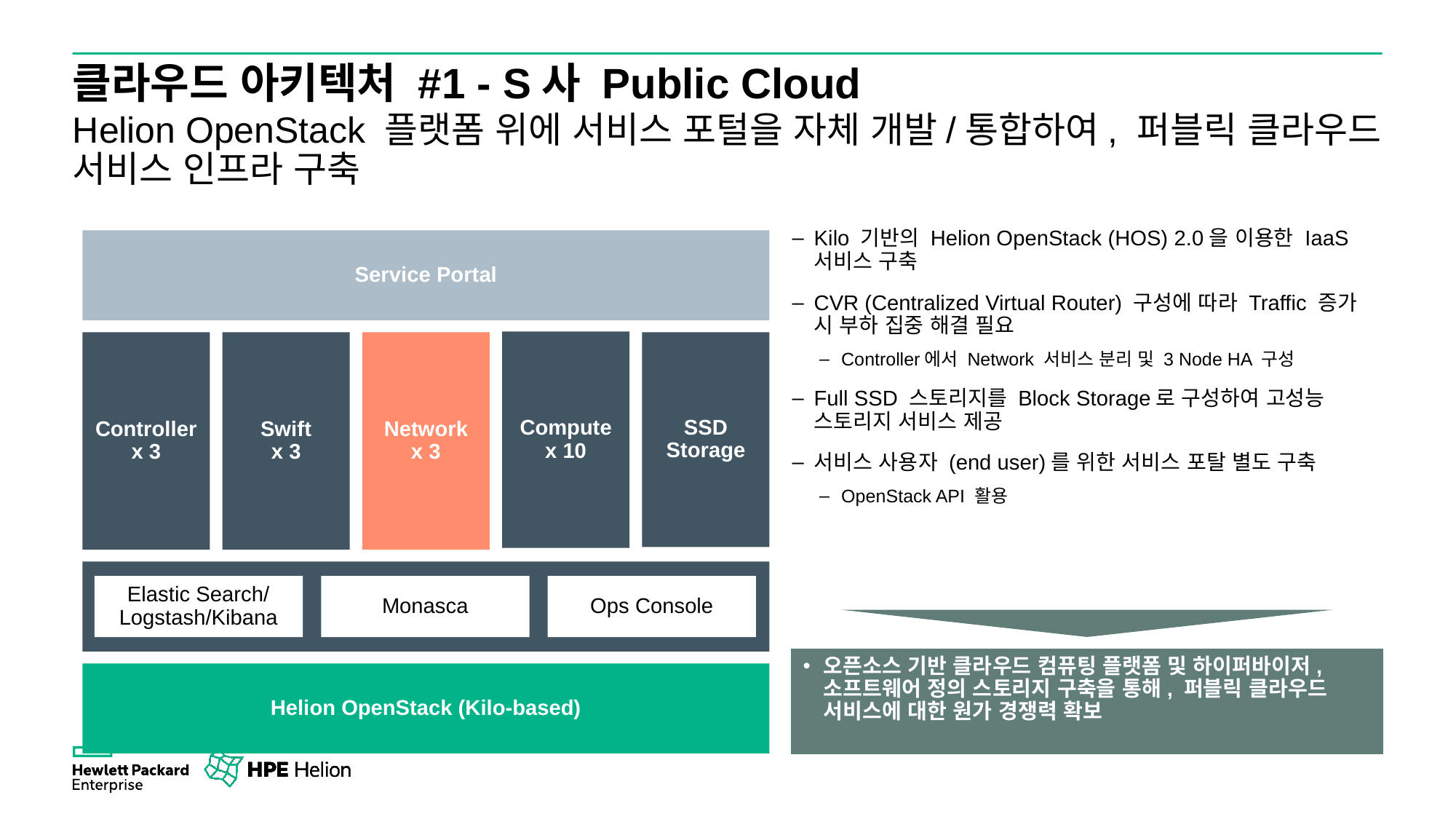

# 클라우드 아키텍처 #1 - S사 Public Cloud
Helion OpenStack 플랫폼 위에 서비스 포털을 자체 개발/통합하여, 퍼블릭 클라우드 서비스 인프라 구축
Kilo 기반의 Helion OpenStack (HOS) 2.0을 이용한 IaaS 서비스 구축
CVR (Centralized Virtual Router) 구성에 따라 Traffic 증가 시 부하 집중 해결 필요
Controller에서 Network 서비스 분리 및 3 Node HA 구성
Full SSD 스토리지를 Block Storage로 구성하여 고성능 스토리지 서비스 제공
서비스 사용자 (end user)를 위한 서비스 포탈 별도 구축
OpenStack API 활용
Service Portal
Compute
x 10
SSD Storage
Controller
x 3
Swift
x 3
Network
x 3

Elastic Search/
Logstash/Kibana
Monasca
Ops Console
Helion OpenStack (Kilo-based)

오픈소스 기반 클라우드 컴퓨팅 플랫폼 및 하이퍼바이저, 소프트웨어 정의 스토리지 구축을 통해, 퍼블릭 클라우드 서비스에 대한 원가 경쟁력 확보